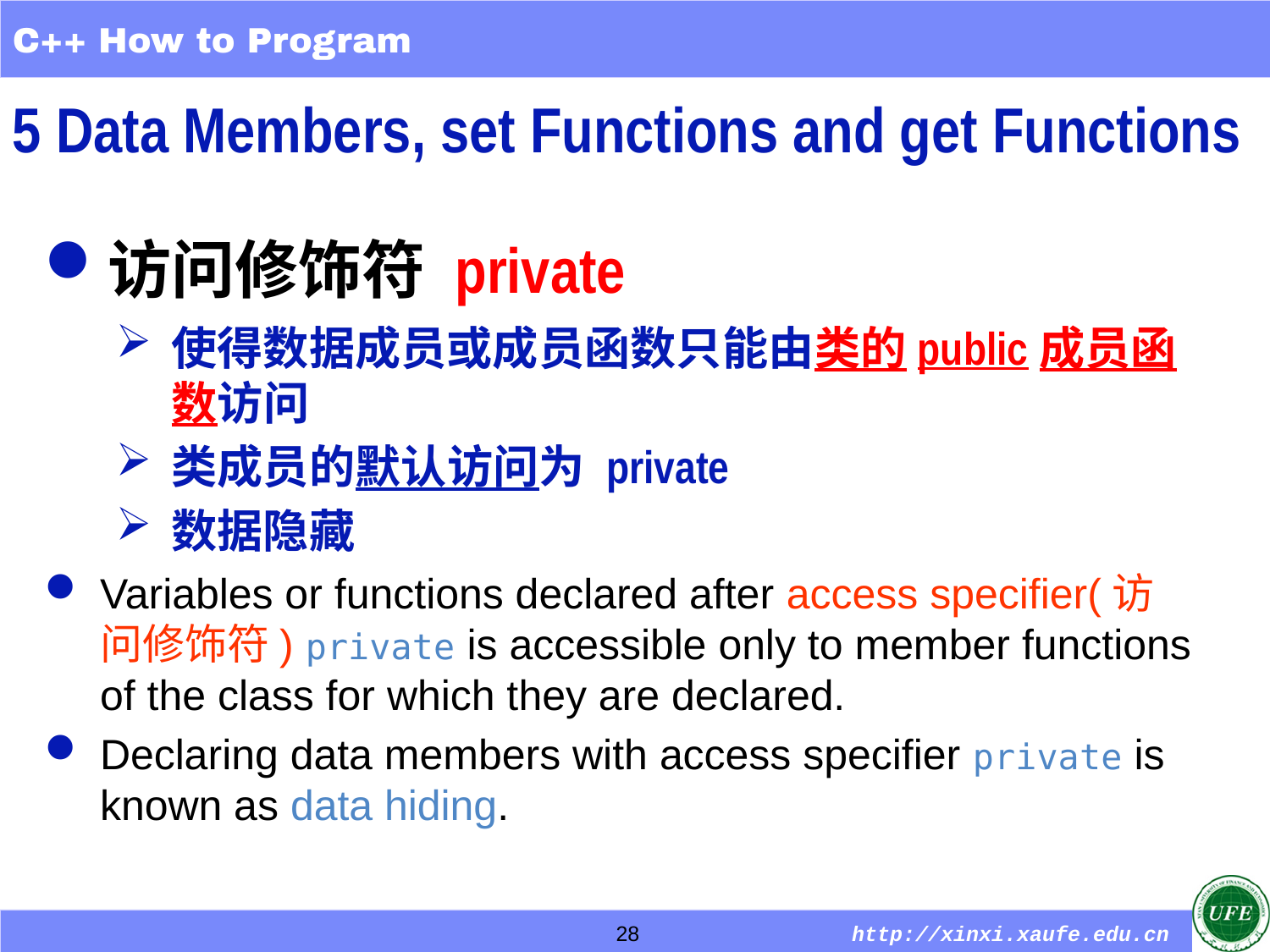

5 Data Members, set Functions and get Functions
访问修饰符 private
使得数据成员或成员函数只能由类的public成员函数访问
类成员的默认访问为 private
数据隐藏
Variables or functions declared after access specifier(访问修饰符) private is accessible only to member functions of the class for which they are declared.
Declaring data members with access specifier private is known as data hiding.

28